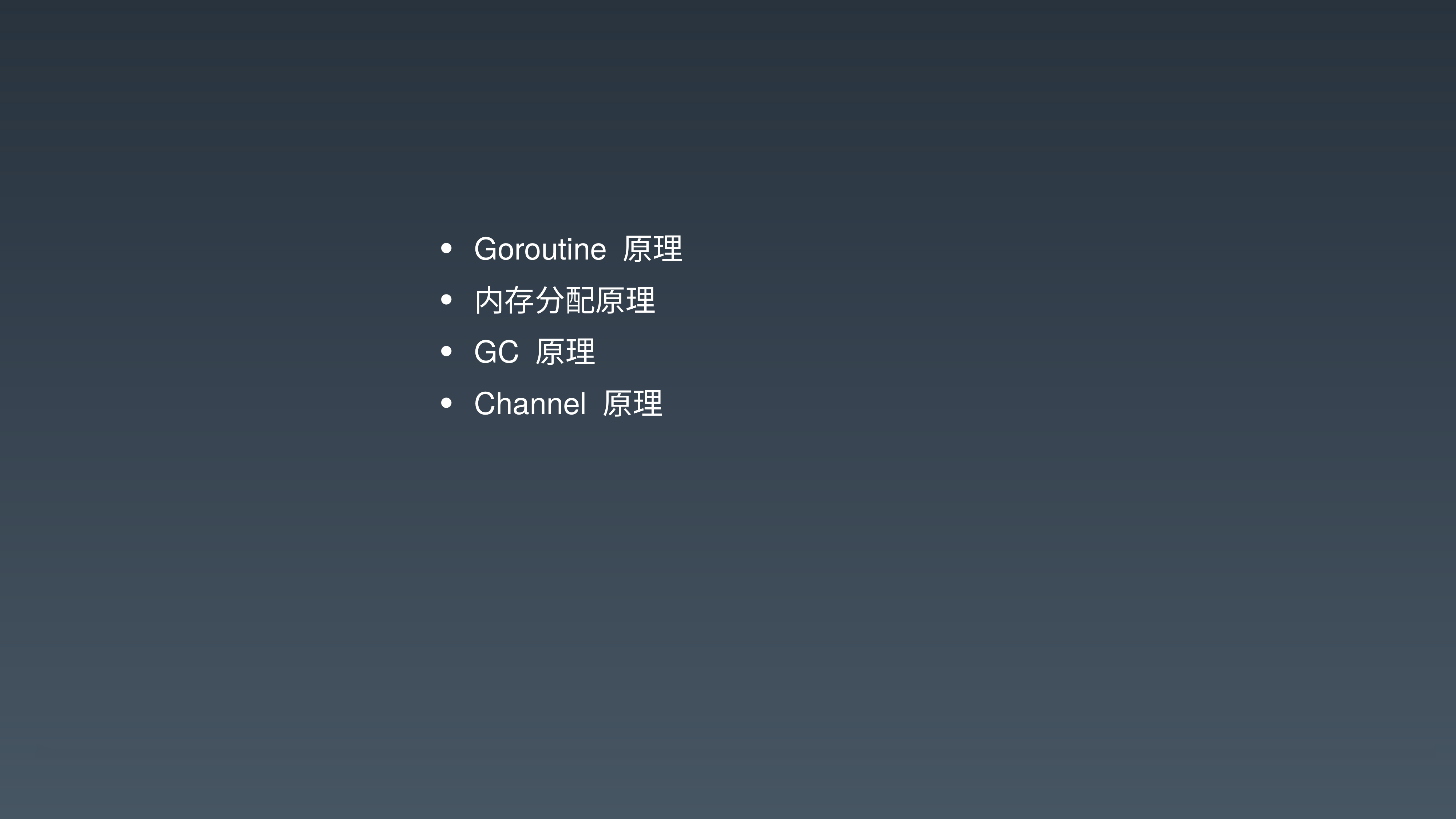

Goroutine 原理
内存分配原理
GC 原理
Channel 原理